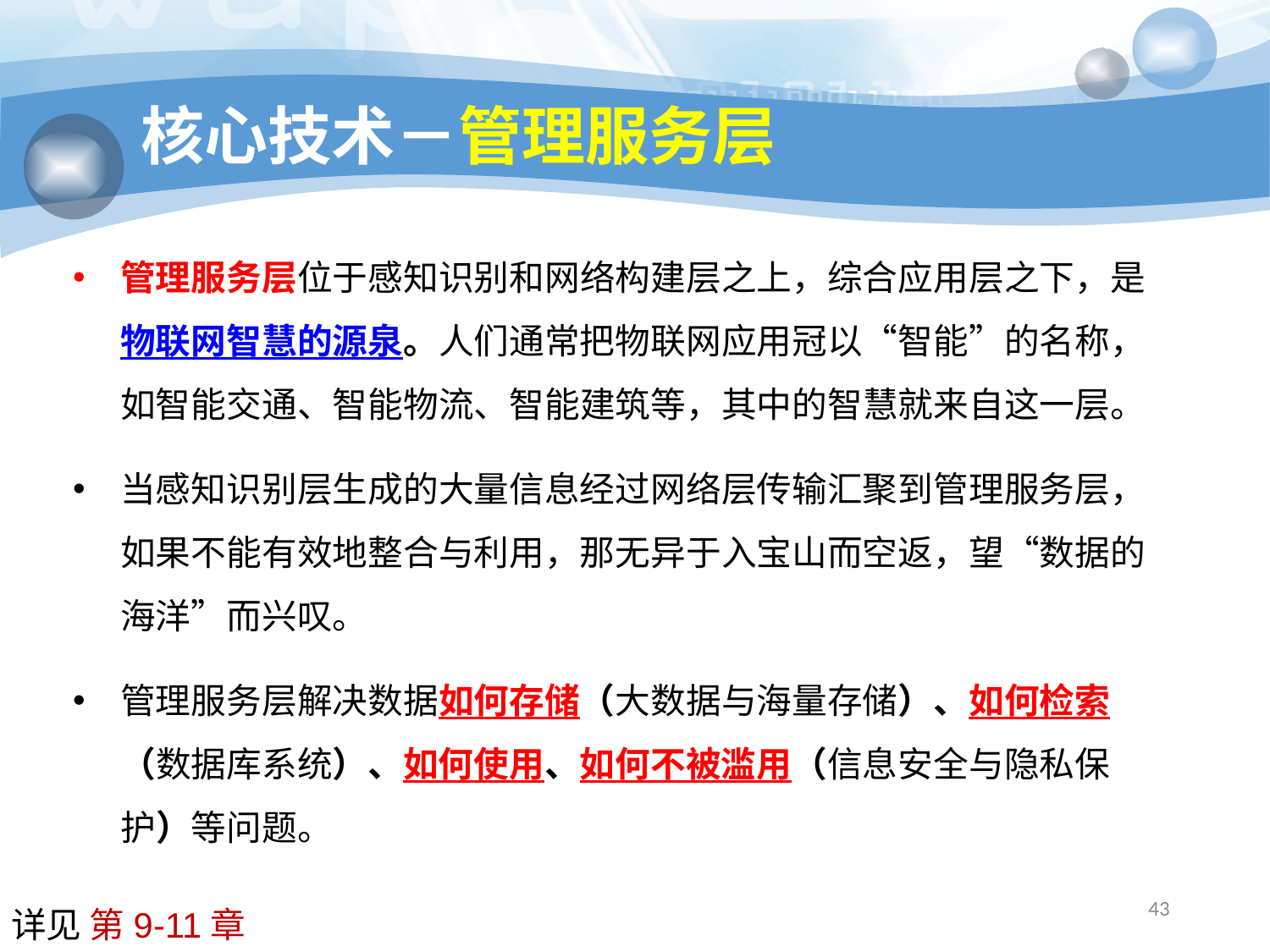

# 核心技术－管理服务层
管理服务层位于感知识别和网络构建层之上，综合应用层之下，是物联网智慧的源泉。人们通常把物联网应用冠以“智能”的名称，如智能交通、智能物流、智能建筑等，其中的智慧就来自这一层。
当感知识别层生成的大量信息经过网络层传输汇聚到管理服务层，如果不能有效地整合与利用，那无异于入宝山而空返，望“数据的海洋”而兴叹。
管理服务层解决数据如何存储（大数据与海量存储）、如何检索（数据库系统）、如何使用、如何不被滥用（信息安全与隐私保护）等问题。
43
详见 第9-11章